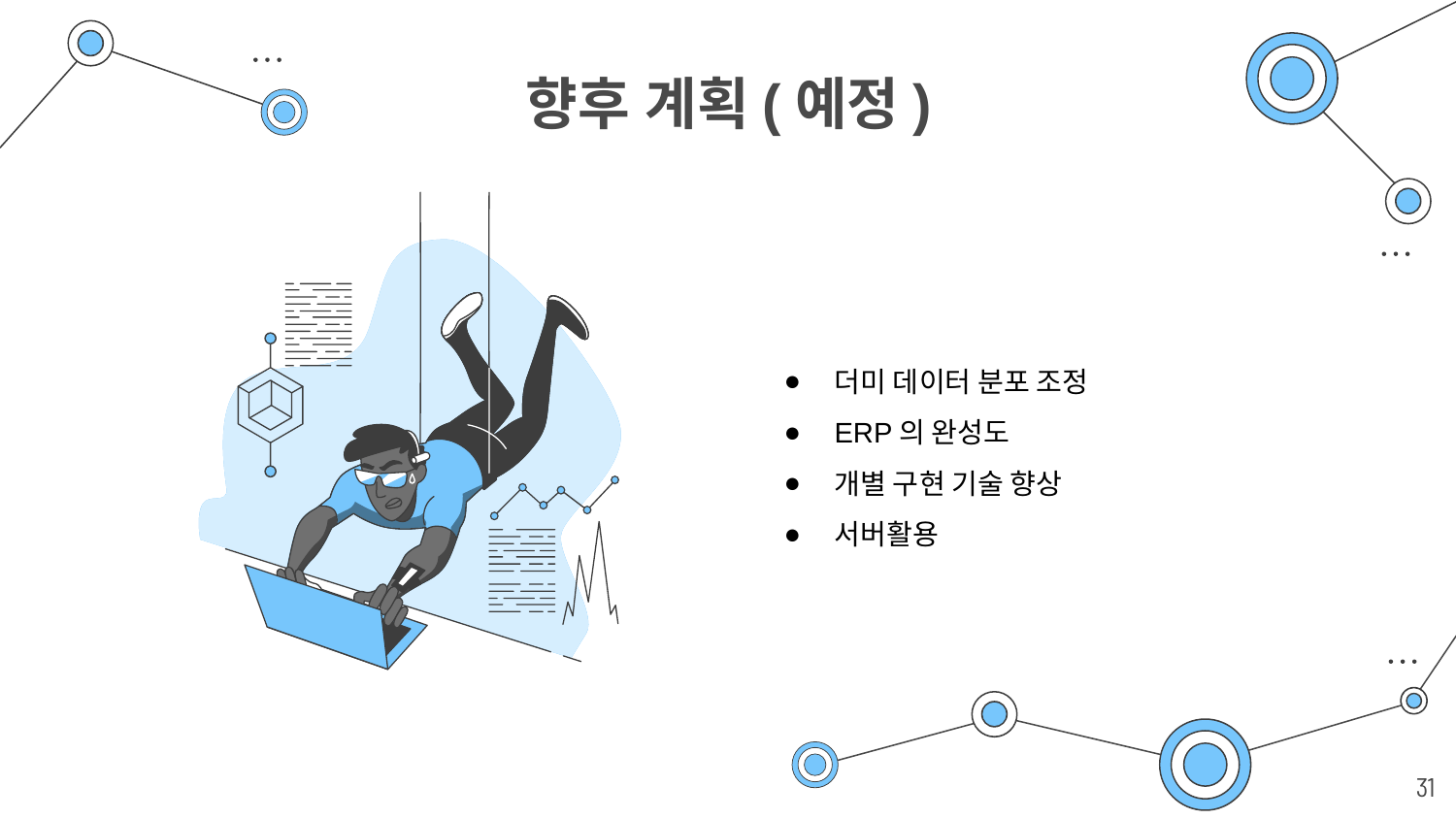

# 향후 계획(예정)

더미 데이터 분포 조정
ERP의 완성도
개별 구현 기술 향상
서버활용
31